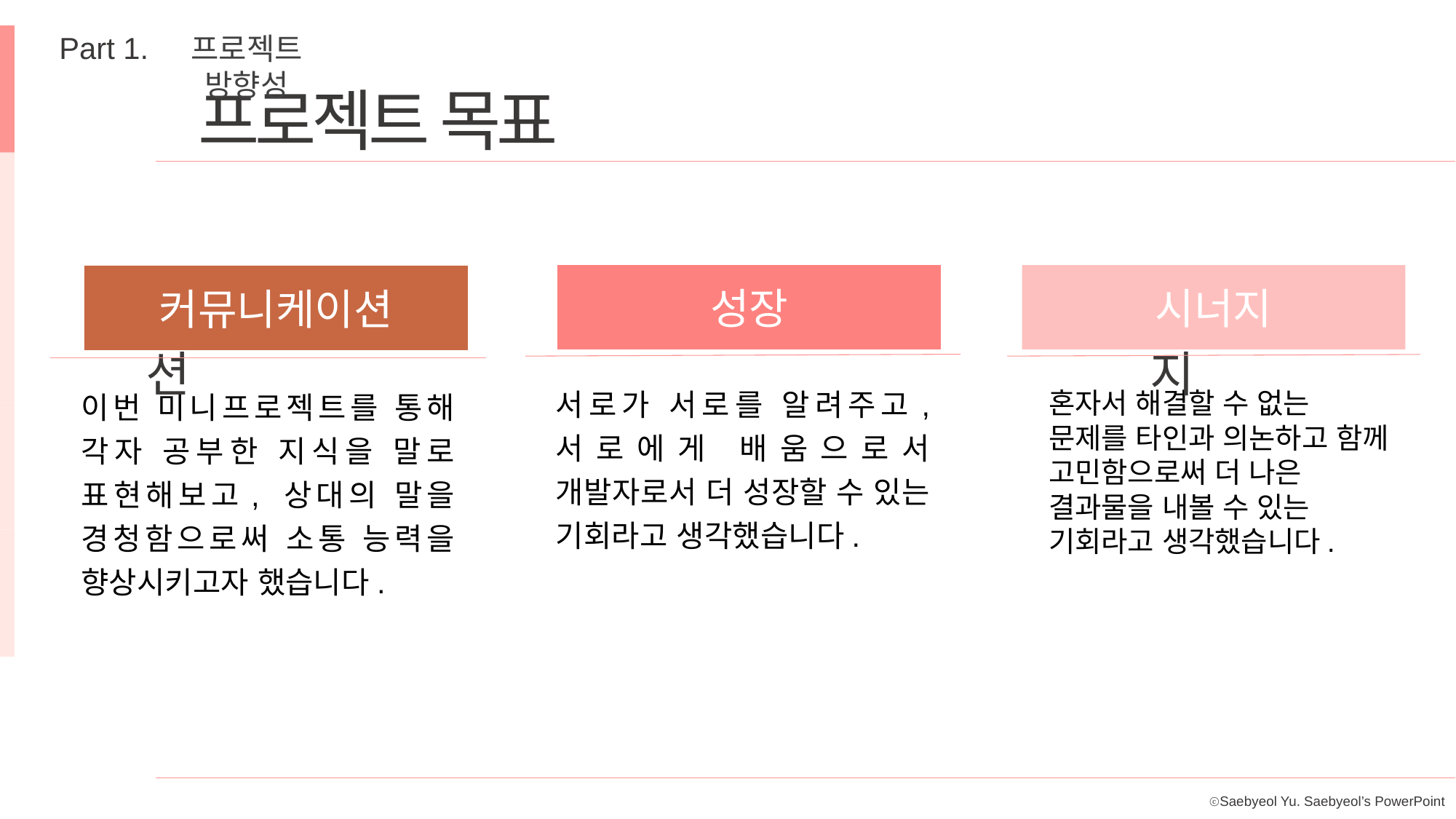

Part 1.
프로젝트 방향성

프로젝트 목표

성장
시너지
커뮤니케이션

시너지
커뮤니케이션
성장
업무를 분담하여 각자 맡은 부분을 열심히 하고 나중에 취합해보는 방식도 좋지만
오프라인 수강의 장점을 최대한 살리고자 조별 미팅 시간에는 직접 라운지에 모여 의견을 나누고 하루에 최소 한번, 한시간 정도는 만나서 그날 무엇을 했는지 공유를 하기로 했습니다.
이쪽 분야로 진로를 결정한 이상 팀원 들과의 의사소통능력은 굉장히 중요하며 그 연습을 미리 해본다는 생각으로 조장님을 중심으로 결과물이 많지 않더라도 각자 한번씩 설명해보는 시간을 가졌습니다.
서로가 서로를 알려주고, 서로에게 배움으로서 개발자로서 더 성장할 수 있는 기회라고 생각했습니다.
이번 미니프로젝트를 통해 각자 공부한 지식을 말로 표현해보고, 상대의 말을 경청함으로써 소통 능력을 향상시키고자 했습니다.
 저희 조는 이번 프로젝트를 통해 여태 배운 머신러닝 기법을 모두 사용해 볼 수 있는 기회라고 여겼습니다.
기본기를 다질 수 있는 기회저희 조는 스스로 실력이 많이 부족하다고 느끼는 조원이 많았던 편이라 프로젝트를 통해 배웠던 내용을 복습하고 부족한 부분을 채운다는 생각으로 임했습니다.
혼자서 해결할 수 없는 문제를 타인과 의논하고 함께 고민함으로써 더 나은 결과물을 내볼 수 있는 기회라고 생각했습니다.

 또한 조별 미팅 시간에는 직접 라운지에 모여 의견을 나누고 하루에 최소 한번, 한시간 정도는 만나서 그날 무엇을 연구하고 고민했는지 공유를 하였습니다.